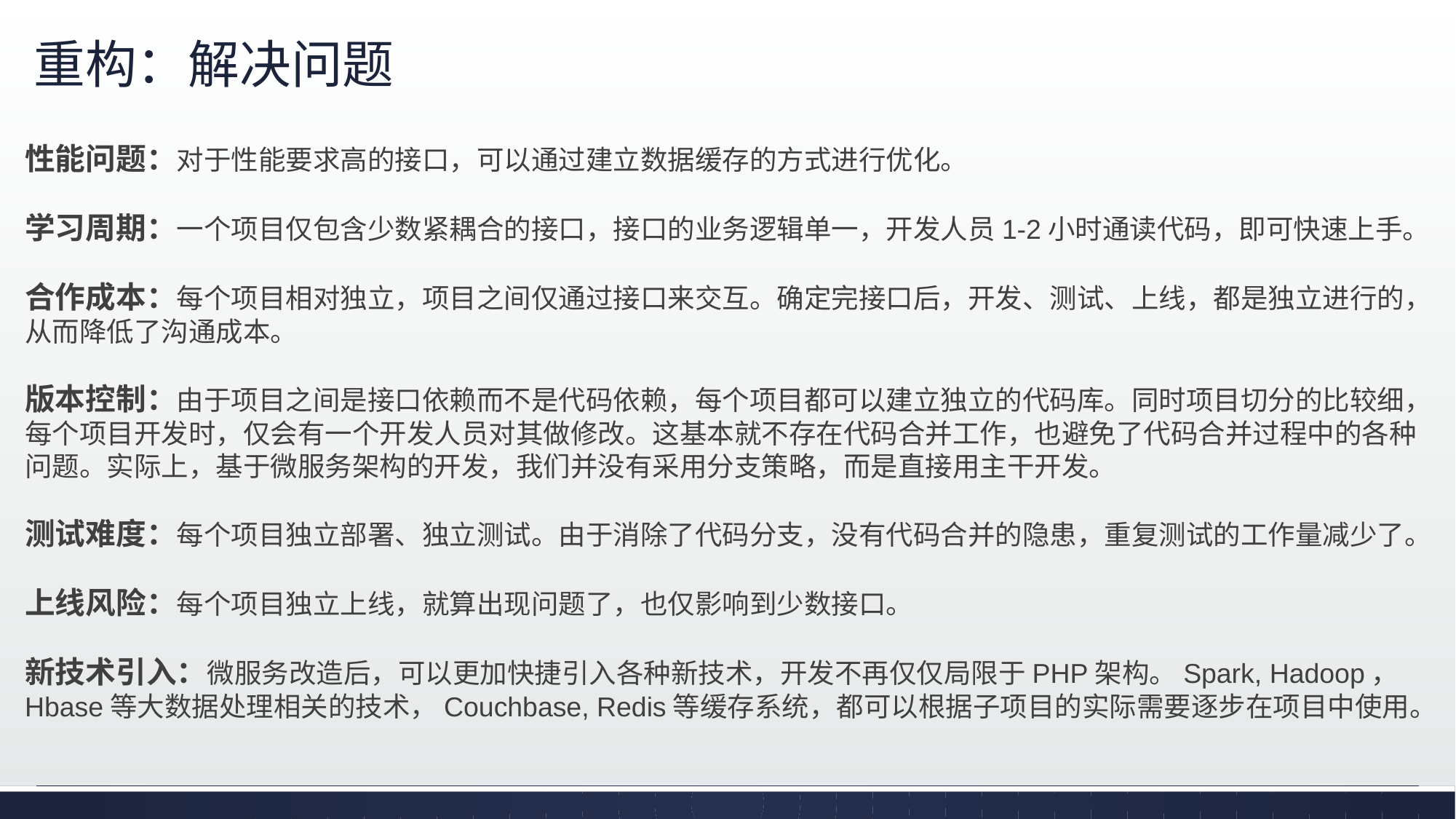

# 重构：解决问题
性能问题：对于性能要求高的接口，可以通过建立数据缓存的方式进行优化。

学习周期：一个项目仅包含少数紧耦合的接口，接口的业务逻辑单一，开发人员1-2小时通读代码，即可快速上手。

合作成本：每个项目相对独立，项目之间仅通过接口来交互。确定完接口后，开发、测试、上线，都是独立进行的，从而降低了沟通成本。

版本控制：由于项目之间是接口依赖而不是代码依赖，每个项目都可以建立独立的代码库。同时项目切分的比较细，每个项目开发时，仅会有一个开发人员对其做修改。这基本就不存在代码合并工作，也避免了代码合并过程中的各种问题。实际上，基于微服务架构的开发，我们并没有采用分支策略，而是直接用主干开发。

测试难度：每个项目独立部署、独立测试。由于消除了代码分支，没有代码合并的隐患，重复测试的工作量减少了。

上线风险：每个项目独立上线，就算出现问题了，也仅影响到少数接口。

新技术引入：微服务改造后，可以更加快捷引入各种新技术，开发不再仅仅局限于PHP架构。Spark, Hadoop， Hbase等大数据处理相关的技术，Couchbase, Redis等缓存系统，都可以根据子项目的实际需要逐步在项目中使用。